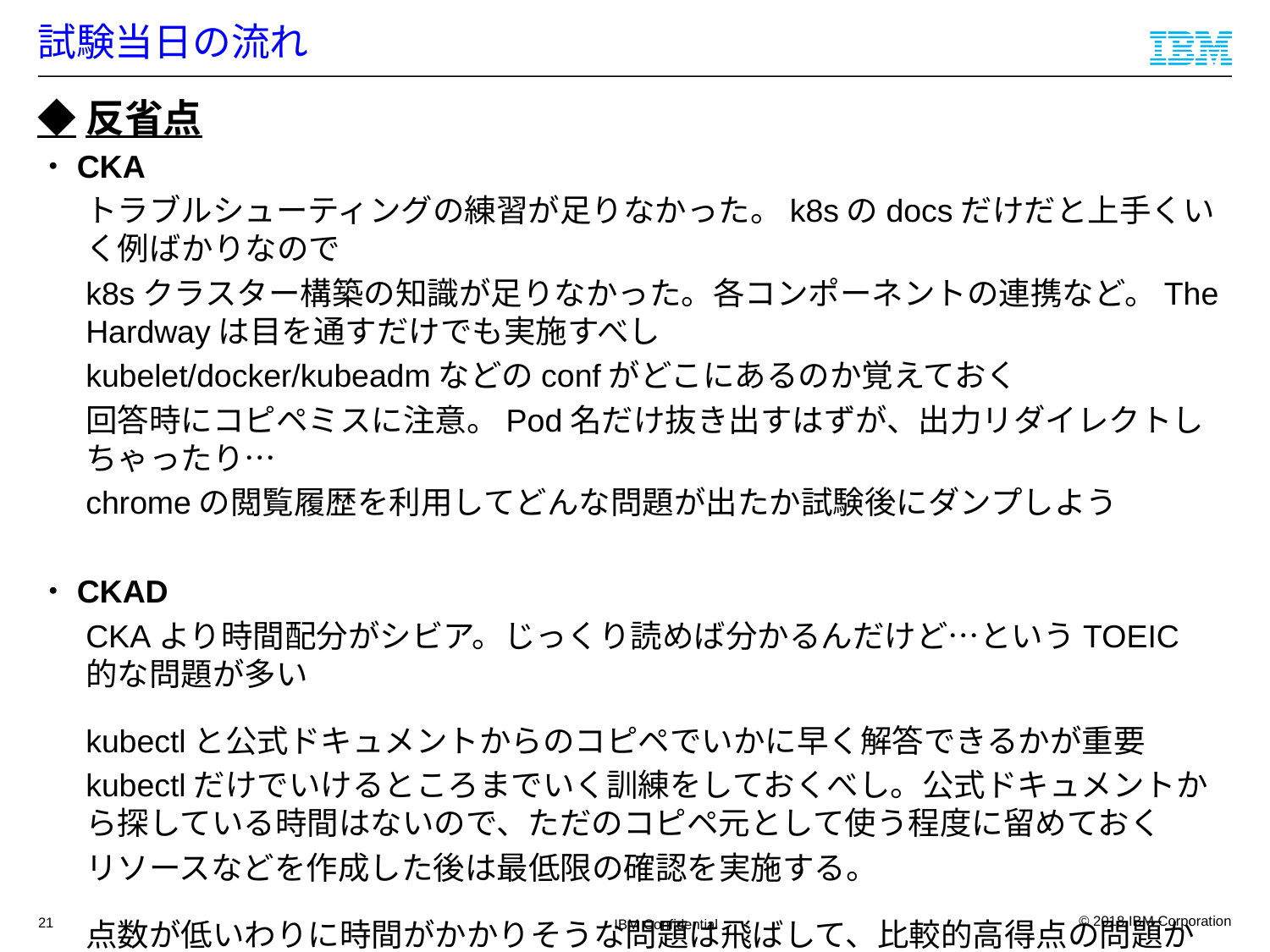

# 試験当日の流れ
◆反省点
・CKA
トラブルシューティングの練習が足りなかった。k8sのdocsだけだと上手くいく例ばかりなので
k8sクラスター構築の知識が足りなかった。各コンポーネントの連携など。The Hardwayは目を通すだけでも実施すべし
kubelet/docker/kubeadmなどのconfがどこにあるのか覚えておく
回答時にコピペミスに注意。Pod名だけ抜き出すはずが、出力リダイレクトしちゃったり…
chromeの閲覧履歴を利用してどんな問題が出たか試験後にダンプしよう

・CKAD
CKAより時間配分がシビア。じっくり読めば分かるんだけど…というTOEIC的な問題が多い

kubectlと公式ドキュメントからのコピペでいかに早く解答できるかが重要
kubectlだけでいけるところまでいく訓練をしておくべし。公式ドキュメントから探している時間はないので、ただのコピペ元として使う程度に留めておく
リソースなどを作成した後は最低限の確認を実施する。

点数が低いわりに時間がかかりそうな問題は飛ばして、比較的高得点の問題から回答して行くのがベター。